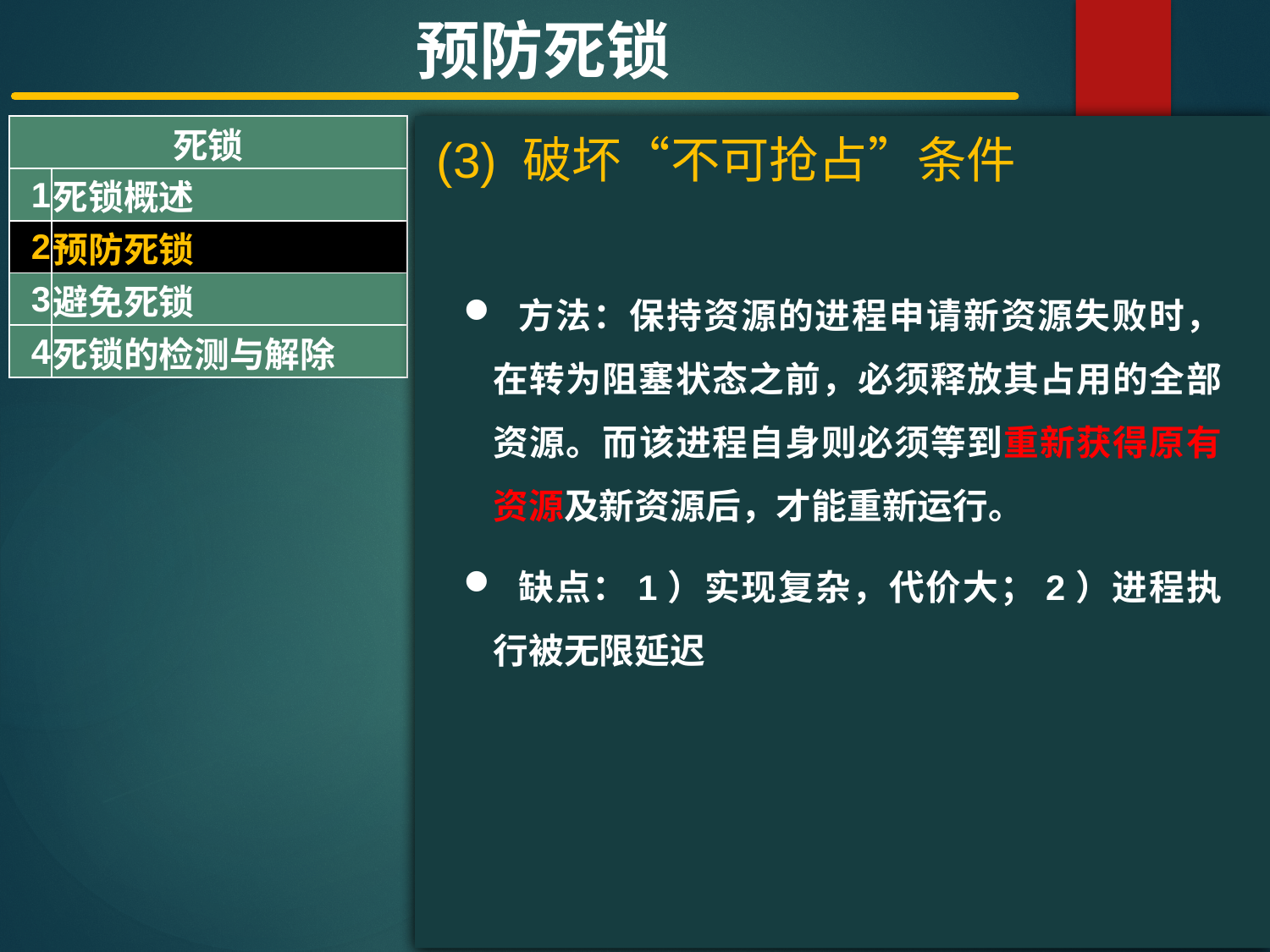

预防死锁
| 死锁 |  |
| --- | --- |
| 1 | 死锁概述 |
| 2 | 预防死锁 |
| 3 | 避免死锁 |
| 4 | 死锁的检测与解除 |
#
(3) 破坏“不可抢占”条件
 方法：保持资源的进程申请新资源失败时，在转为阻塞状态之前，必须释放其占用的全部资源。而该进程自身则必须等到重新获得原有资源及新资源后，才能重新运行。
 缺点：1）实现复杂，代价大；2）进程执行被无限延迟